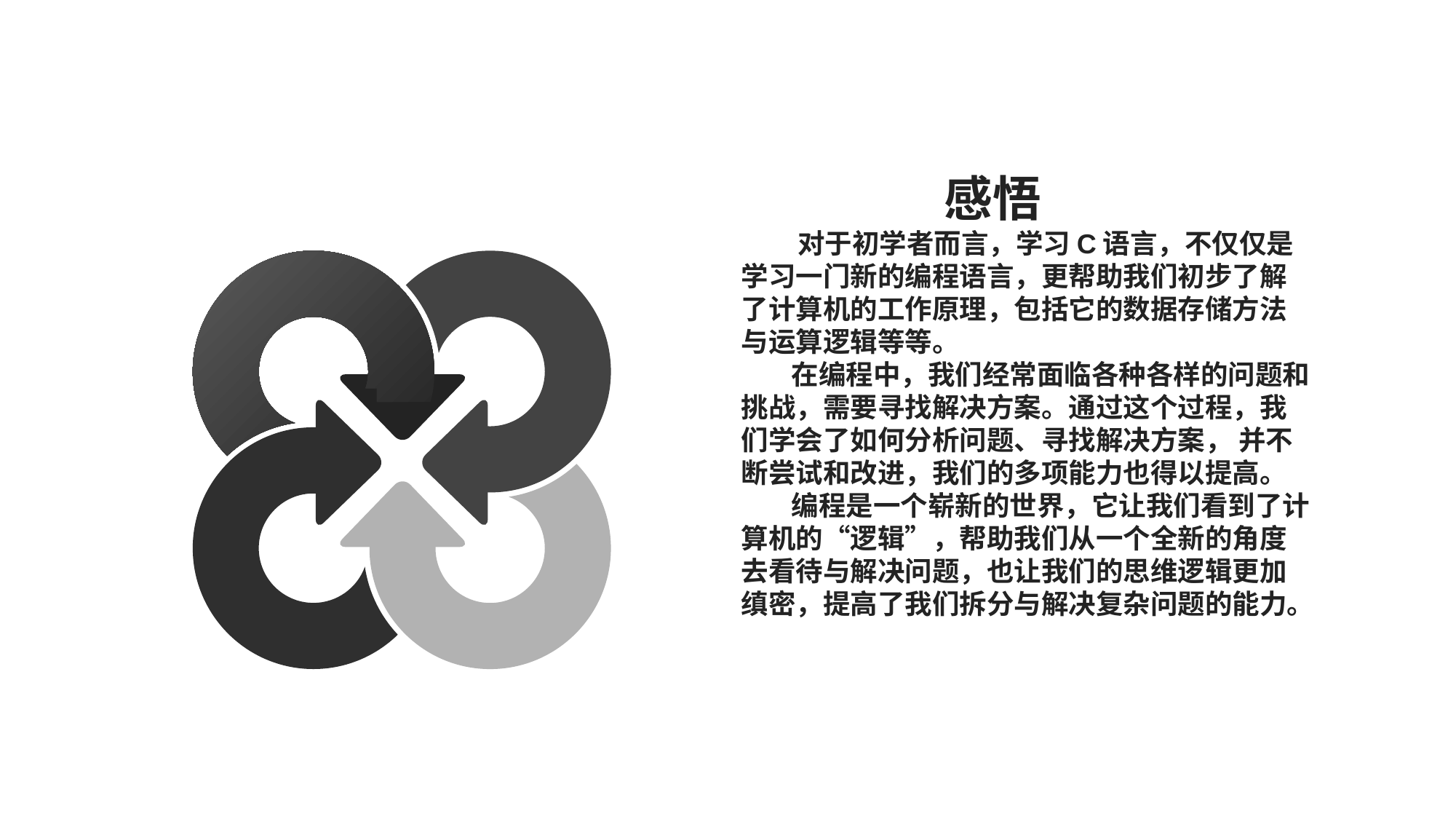

感悟
        对于初学者而言，学习C语言，不仅仅是学习一门新的编程语言，更帮助我们初步了解了计算机的工作原理，包括它的数据存储方法与运算逻辑等等。
       在编程中，我们经常面临各种各样的问题和挑战，需要寻找解决方案。通过这个过程，我们学会了如何分析问题、寻找解决方案， 并不断尝试和改进，我们的多项能力也得以提高。
       编程是一个崭新的世界，它让我们看到了计算机的“逻辑”，帮助我们从一个全新的角度去看待与解决问题，也让我们的思维逻辑更加缜密，提高了我们拆分与解决复杂问题的能力。